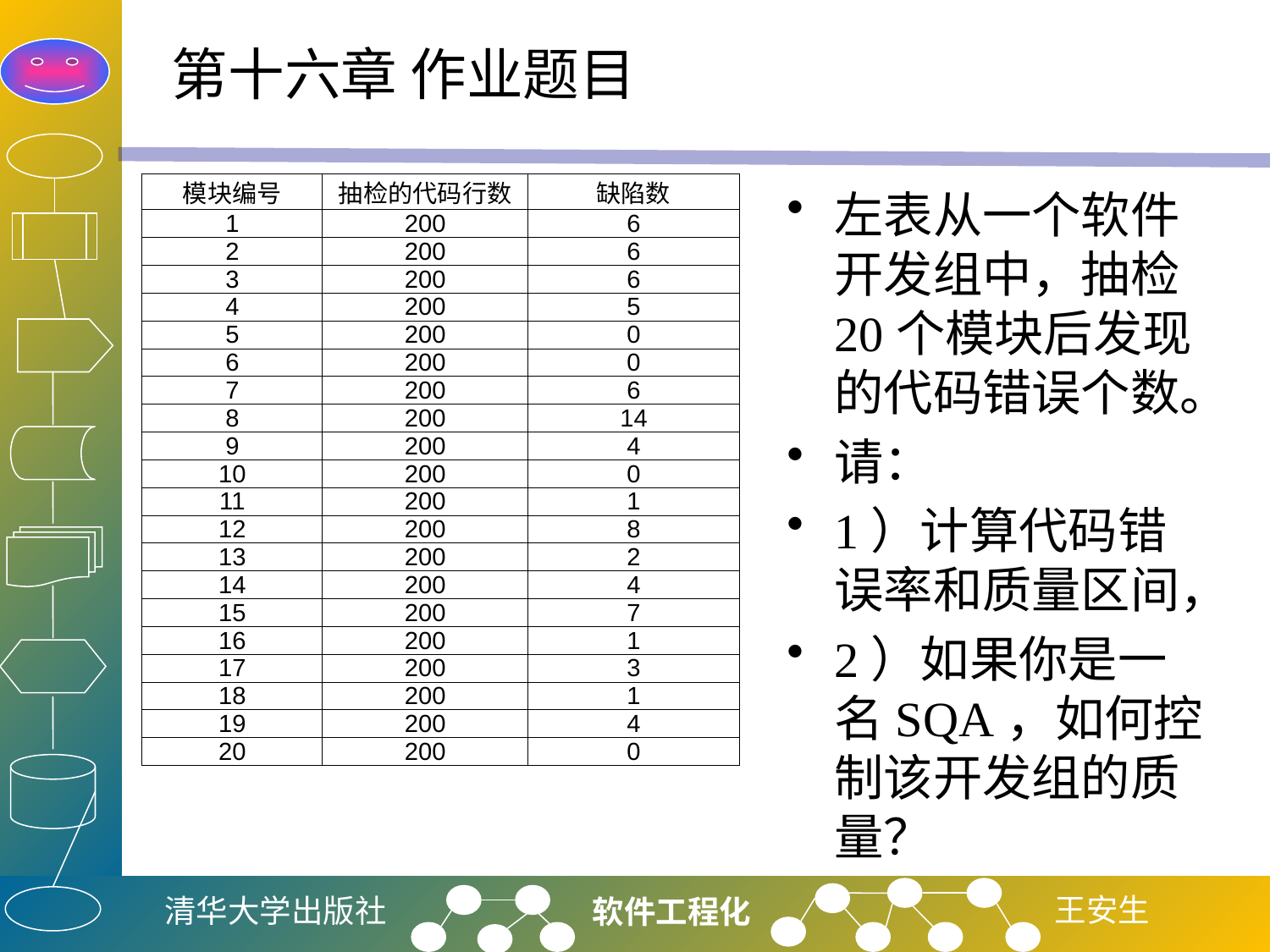

# 第十六章 作业题目
| 模块编号 | 抽检的代码行数 | 缺陷数 |
| --- | --- | --- |
| 1 | 200 | 6 |
| 2 | 200 | 6 |
| 3 | 200 | 6 |
| 4 | 200 | 5 |
| 5 | 200 | 0 |
| 6 | 200 | 0 |
| 7 | 200 | 6 |
| 8 | 200 | 14 |
| 9 | 200 | 4 |
| 10 | 200 | 0 |
| 11 | 200 | 1 |
| 12 | 200 | 8 |
| 13 | 200 | 2 |
| 14 | 200 | 4 |
| 15 | 200 | 7 |
| 16 | 200 | 1 |
| 17 | 200 | 3 |
| 18 | 200 | 1 |
| 19 | 200 | 4 |
| 20 | 200 | 0 |
左表从一个软件开发组中，抽检20个模块后发现的代码错误个数。
请：
1）计算代码错误率和质量区间，
2）如果你是一名SQA，如何控制该开发组的质量？